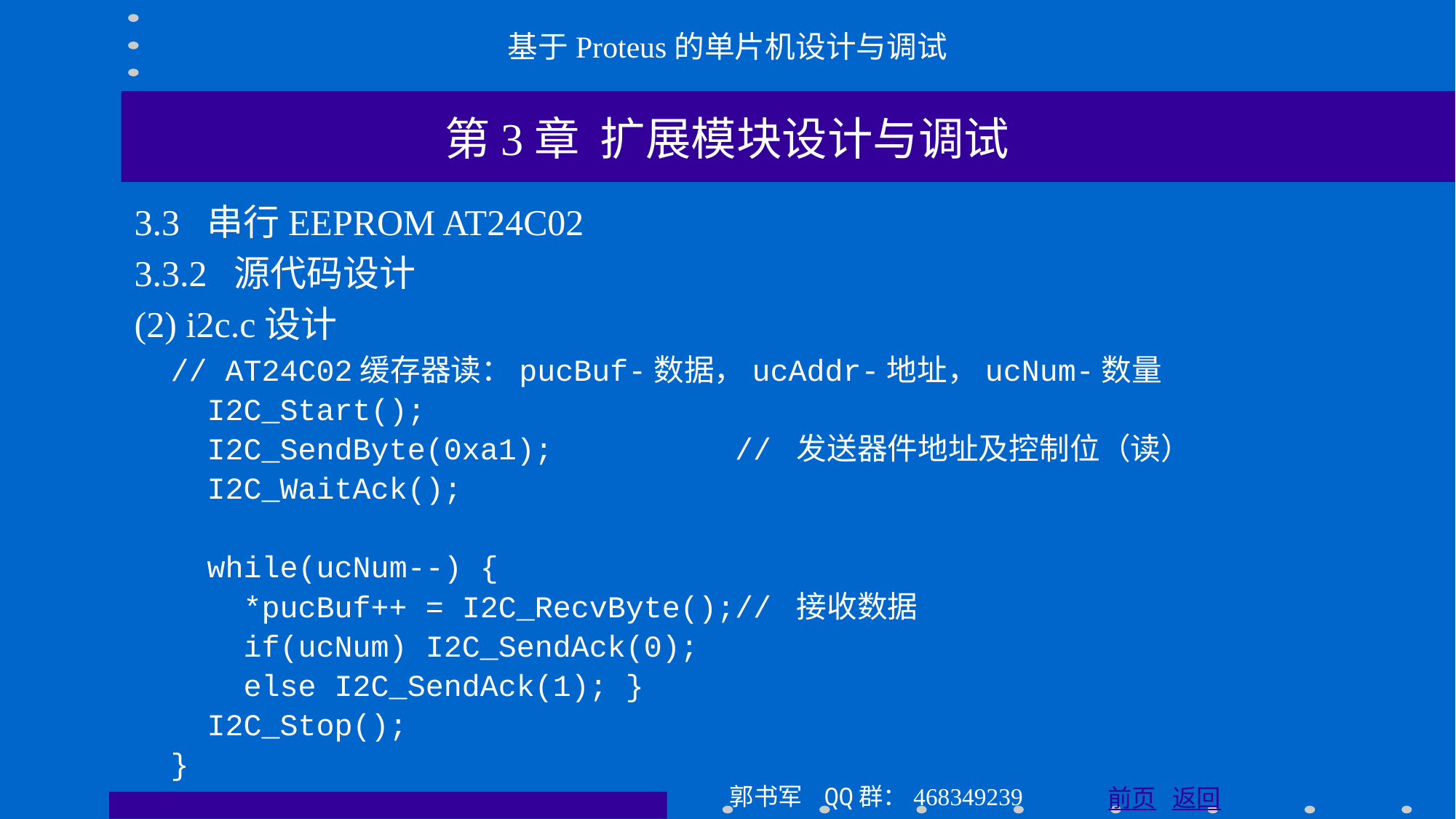

基于Proteus的单片机设计与调试
第3章  扩展模块设计与调试
3.3  串行EEPROM AT24C02
3.3.2  源代码设计
(2) i2c.c设计
  // AT24C02缓存器读：pucBuf-数据，ucAddr-地址，ucNum-数量
    I2C_Start();
    I2C_SendByte(0xa1);          // 发送器件地址及控制位（读）
    I2C_WaitAck();

    while(ucNum--) {
      *pucBuf++ = I2C_RecvByte();// 接收数据
      if(ucNum) I2C_SendAck(0);
      else I2C_SendAck(1); }
    I2C_Stop();
  }

郭书军   QQ群：468349239
前页   返回